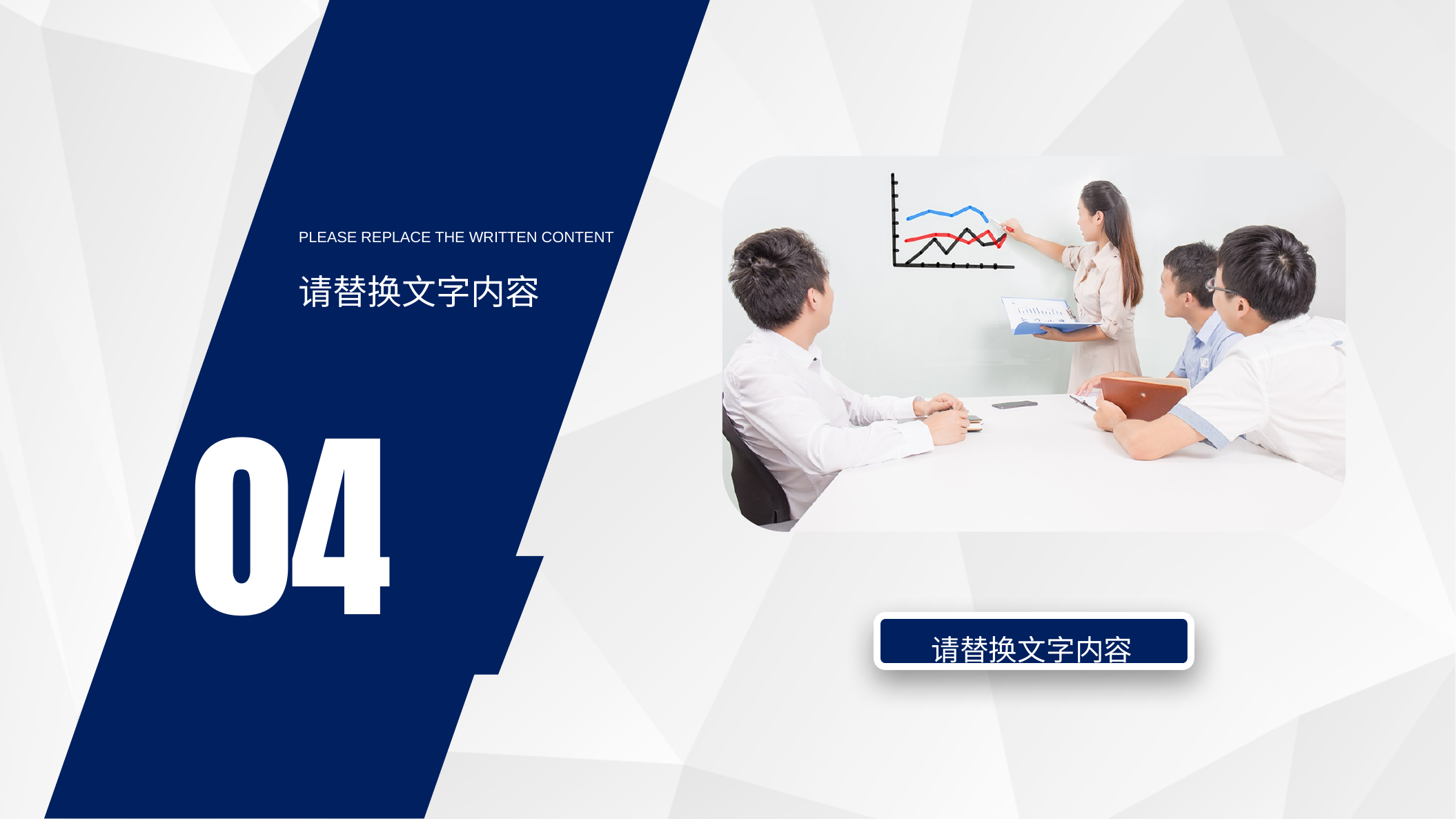

PLEASE REPLACE THE WRITTEN CONTENT
请替换文字内容
04
请替换文字内容